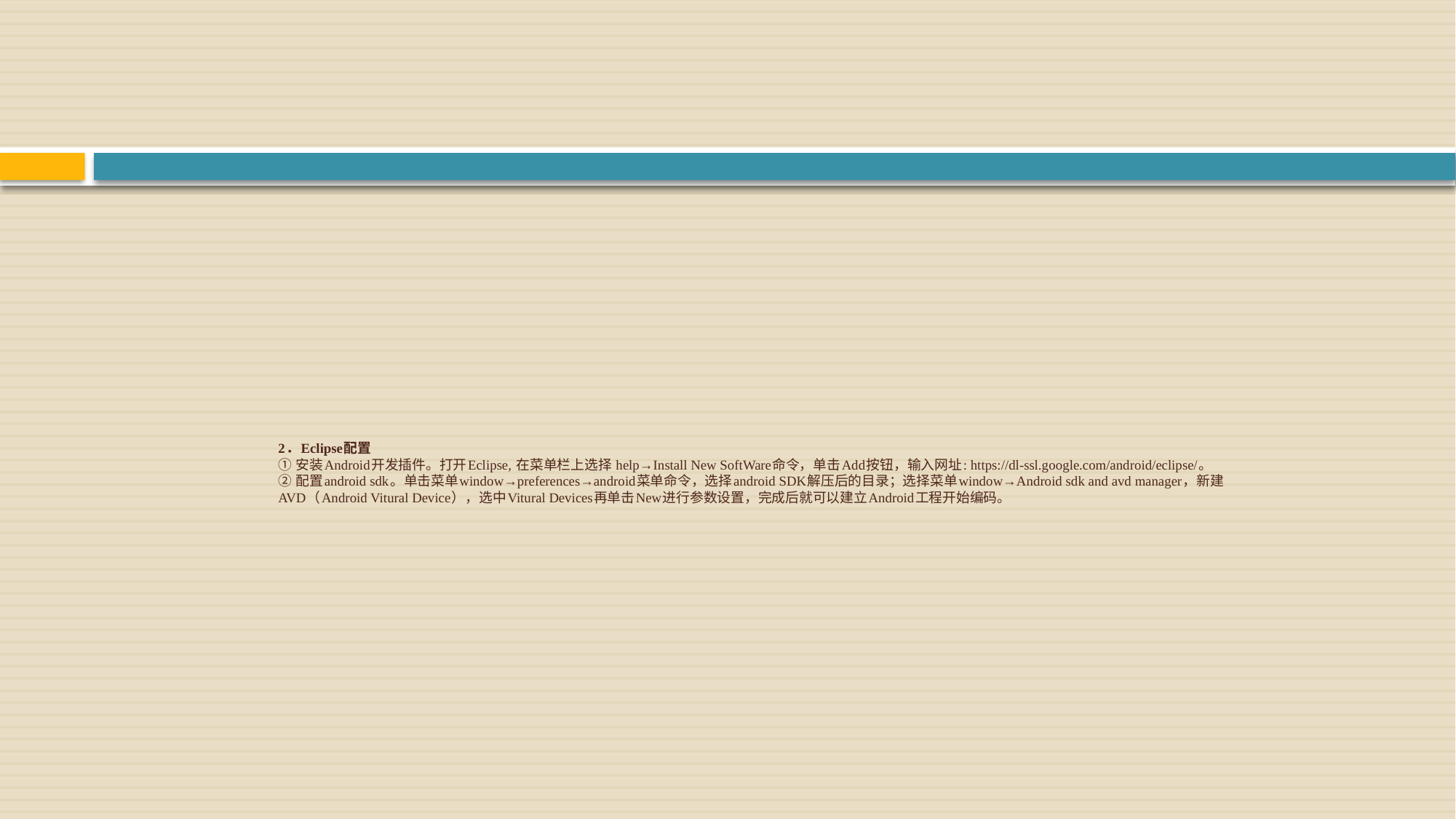

# 2．Eclipse配置
① 安装Android开发插件。打开Eclipse, 在菜单栏上选择 help→Install New SoftWare命令，单击Add按钮，输入网址: https://dl-ssl.google.com/android/eclipse/。
② 配置android sdk。单击菜单window→preferences→android菜单命令，选择android SDK解压后的目录；选择菜单window→Android sdk and avd manager，新建AVD（Android Vitural Device），选中Vitural Devices再单击New进行参数设置，完成后就可以建立Android工程开始编码。